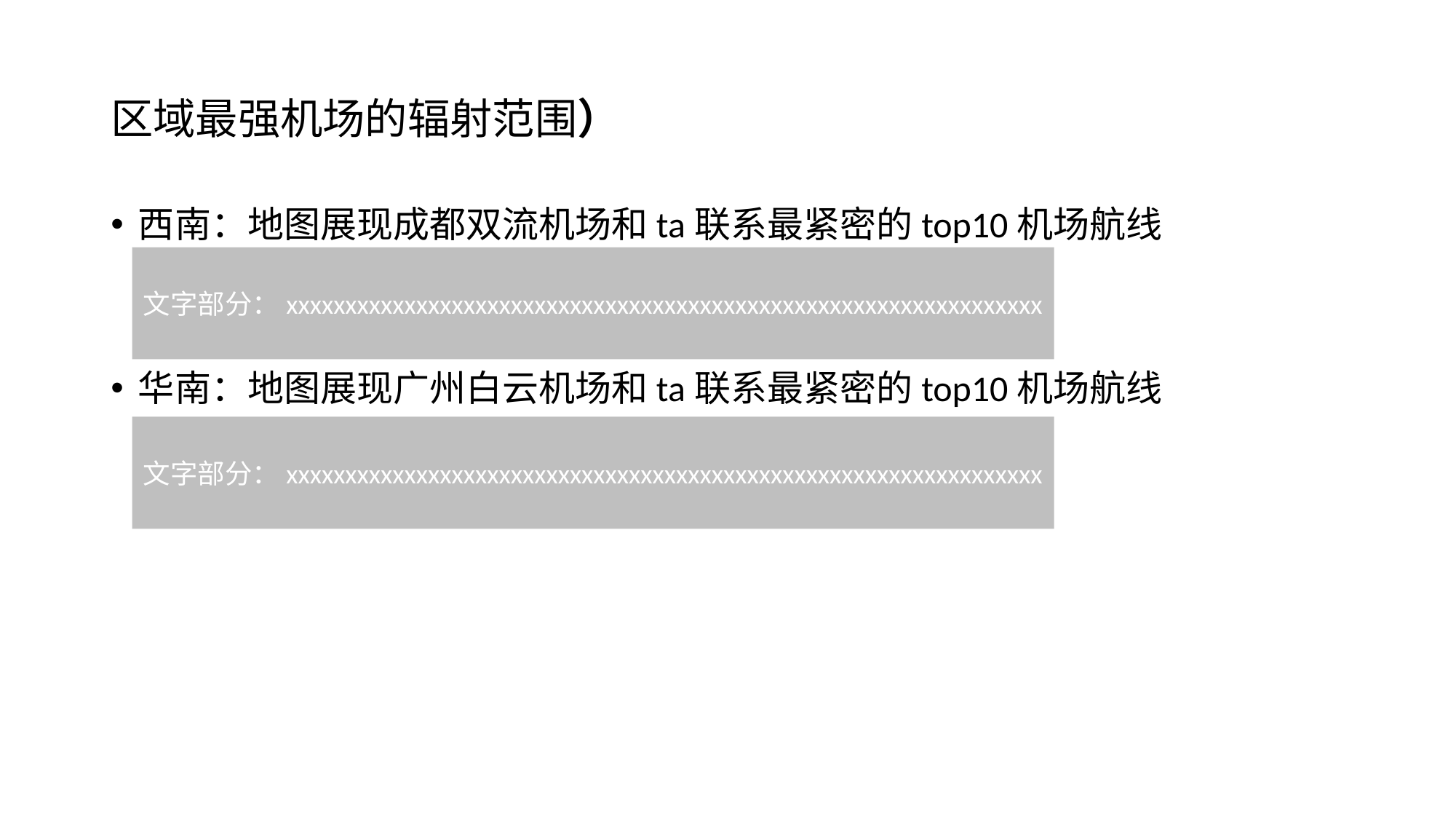

# 区域最强机场的辐射范围）
西南：地图展现成都双流机场和ta联系最紧密的top10机场航线

华南：地图展现广州白云机场和ta联系最紧密的top10机场航线

文字部分：xxxxxxxxxxxxxxxxxxxxxxxxxxxxxxxxxxxxxxxxxxxxxxxxxxxxxxxxxxxxxxxx
文字部分：xxxxxxxxxxxxxxxxxxxxxxxxxxxxxxxxxxxxxxxxxxxxxxxxxxxxxxxxxxxxxxxx